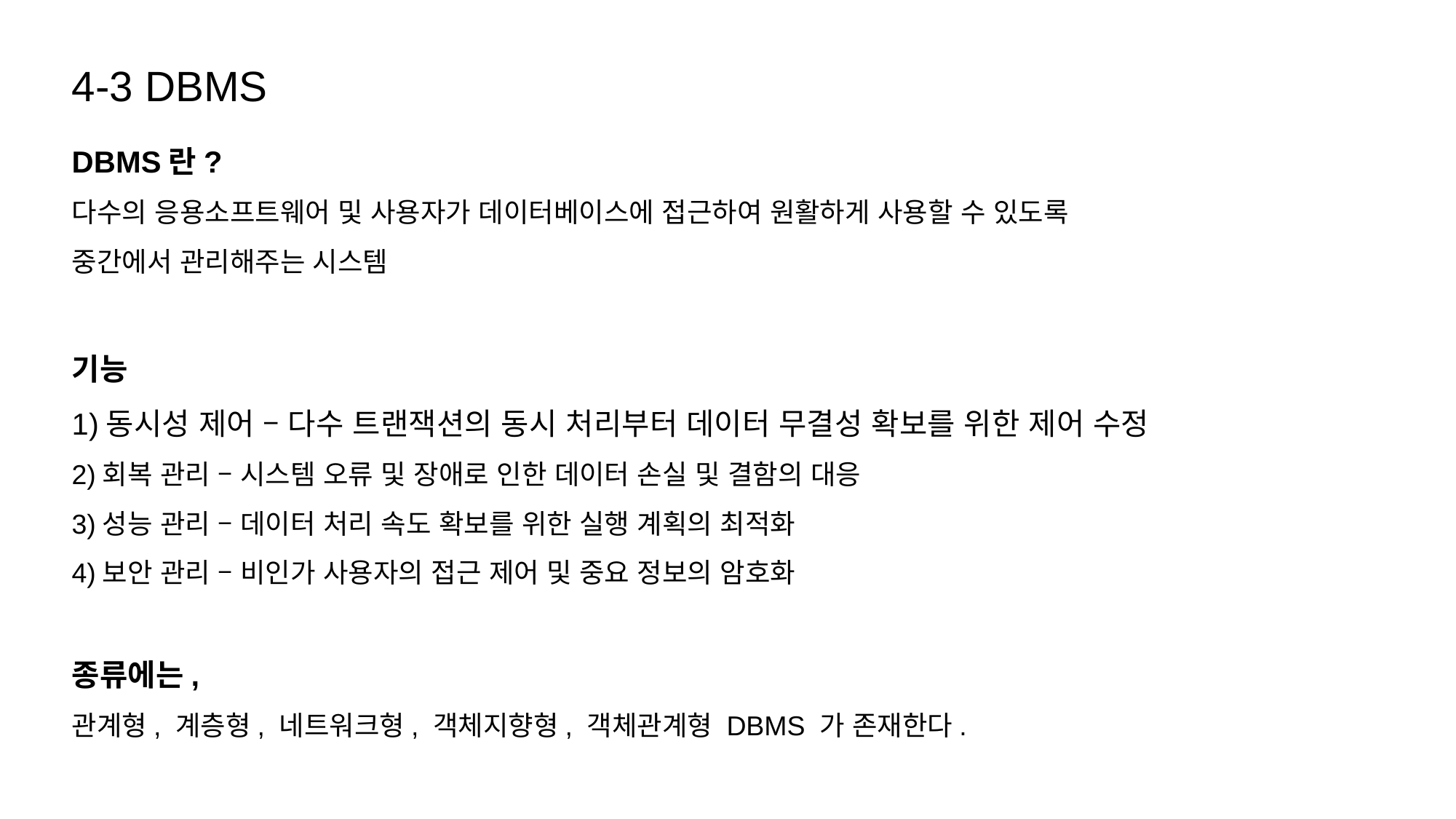

4-3 DBMS
DBMS란?
다수의 응용소프트웨어 및 사용자가 데이터베이스에 접근하여 원활하게 사용할 수 있도록
중간에서 관리해주는 시스템

기능
1)동시성 제어 – 다수 트랜잭션의 동시 처리부터 데이터 무결성 확보를 위한 제어 수정
2)회복 관리 – 시스템 오류 및 장애로 인한 데이터 손실 및 결함의 대응
3)성능 관리 – 데이터 처리 속도 확보를 위한 실행 계획의 최적화
4)보안 관리 – 비인가 사용자의 접근 제어 및 중요 정보의 암호화

종류에는,
관계형, 계층형, 네트워크형, 객체지향형, 객체관계형 DBMS 가 존재한다.